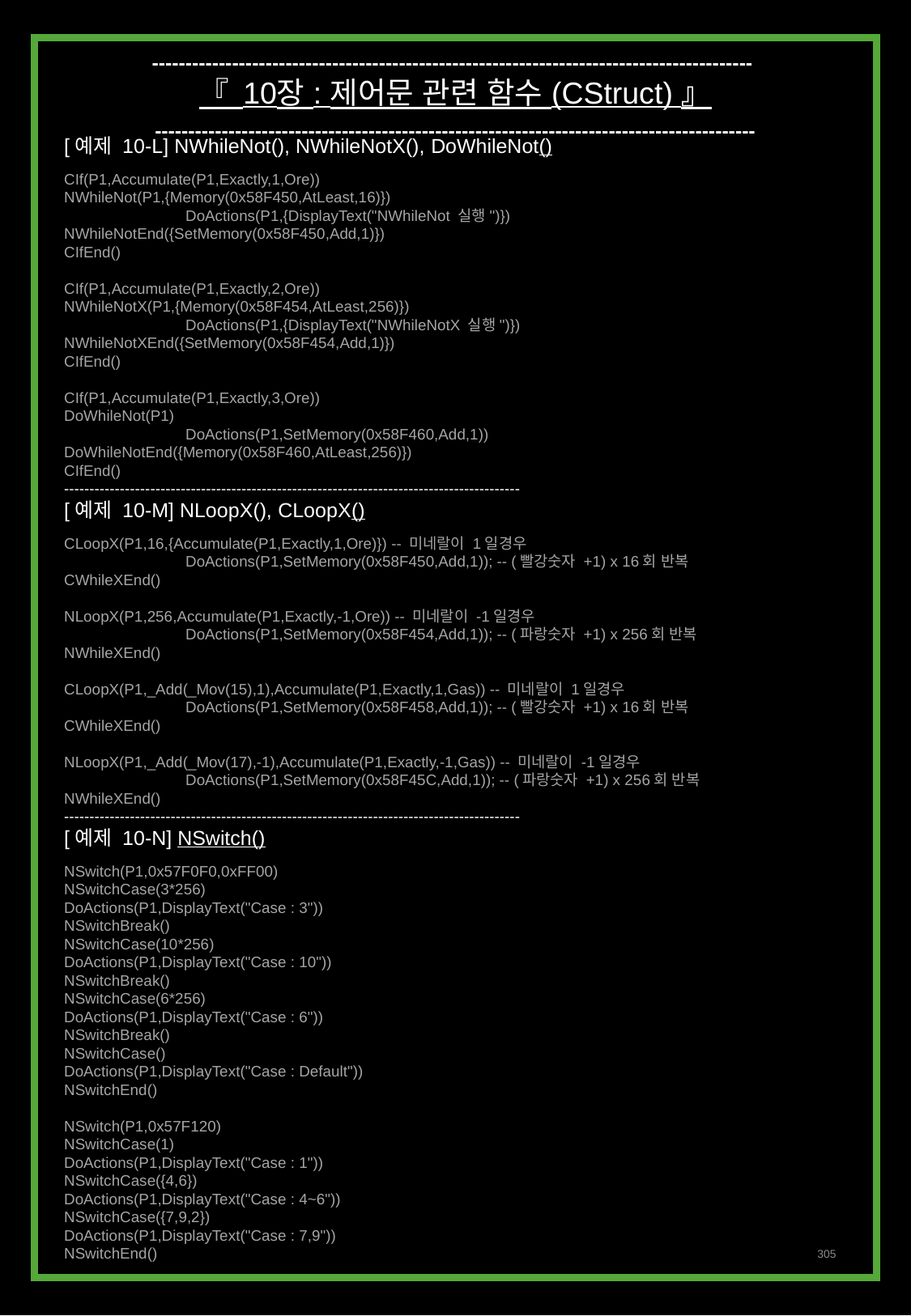

------------------------------------------------------------------------------------------
『  10장 : 제어문 관련 함수 (CStruct) 』
------------------------------------------------------------------------------------------
[예제 10-L] NWhileNot(), NWhileNotX(), DoWhileNot()

CIf(P1,Accumulate(P1,Exactly,1,Ore))
NWhileNot(P1,{Memory(0x58F450,AtLeast,16)})
	DoActions(P1,{DisplayText("NWhileNot 실행")})
NWhileNotEnd({SetMemory(0x58F450,Add,1)})
CIfEnd()

CIf(P1,Accumulate(P1,Exactly,2,Ore))
NWhileNotX(P1,{Memory(0x58F454,AtLeast,256)})
	DoActions(P1,{DisplayText("NWhileNotX 실행")})
NWhileNotXEnd({SetMemory(0x58F454,Add,1)})
CIfEnd()

CIf(P1,Accumulate(P1,Exactly,3,Ore))
DoWhileNot(P1)
	DoActions(P1,SetMemory(0x58F460,Add,1))
DoWhileNotEnd({Memory(0x58F460,AtLeast,256)})
CIfEnd()
------------------------------------------------------------------------------------------
[예제 10-M] NLoopX(), CLoopX()

CLoopX(P1,16,{Accumulate(P1,Exactly,1,Ore)}) -- 미네랄이 1일경우
	DoActions(P1,SetMemory(0x58F450,Add,1)); -- (빨강숫자 +1) x 16회 반복
CWhileXEnd()

NLoopX(P1,256,Accumulate(P1,Exactly,-1,Ore)) -- 미네랄이 -1일경우
	DoActions(P1,SetMemory(0x58F454,Add,1)); -- (파랑숫자 +1) x 256회 반복
NWhileXEnd()

CLoopX(P1,_Add(_Mov(15),1),Accumulate(P1,Exactly,1,Gas)) -- 미네랄이 1일경우
	DoActions(P1,SetMemory(0x58F458,Add,1)); -- (빨강숫자 +1) x 16회 반복
CWhileXEnd()

NLoopX(P1,_Add(_Mov(17),-1),Accumulate(P1,Exactly,-1,Gas)) -- 미네랄이 -1일경우
	DoActions(P1,SetMemory(0x58F45C,Add,1)); -- (파랑숫자 +1) x 256회 반복
NWhileXEnd()
------------------------------------------------------------------------------------------
[예제 10-N] NSwitch()

NSwitch(P1,0x57F0F0,0xFF00)
NSwitchCase(3*256)
DoActions(P1,DisplayText("Case : 3"))
NSwitchBreak()
NSwitchCase(10*256)
DoActions(P1,DisplayText("Case : 10"))
NSwitchBreak()
NSwitchCase(6*256)
DoActions(P1,DisplayText("Case : 6"))
NSwitchBreak()
NSwitchCase()
DoActions(P1,DisplayText("Case : Default"))
NSwitchEnd()

NSwitch(P1,0x57F120)
NSwitchCase(1)
DoActions(P1,DisplayText("Case : 1"))
NSwitchCase({4,6})
DoActions(P1,DisplayText("Case : 4~6"))
NSwitchCase({7,9,2})
DoActions(P1,DisplayText("Case : 7,9"))
NSwitchEnd()
305